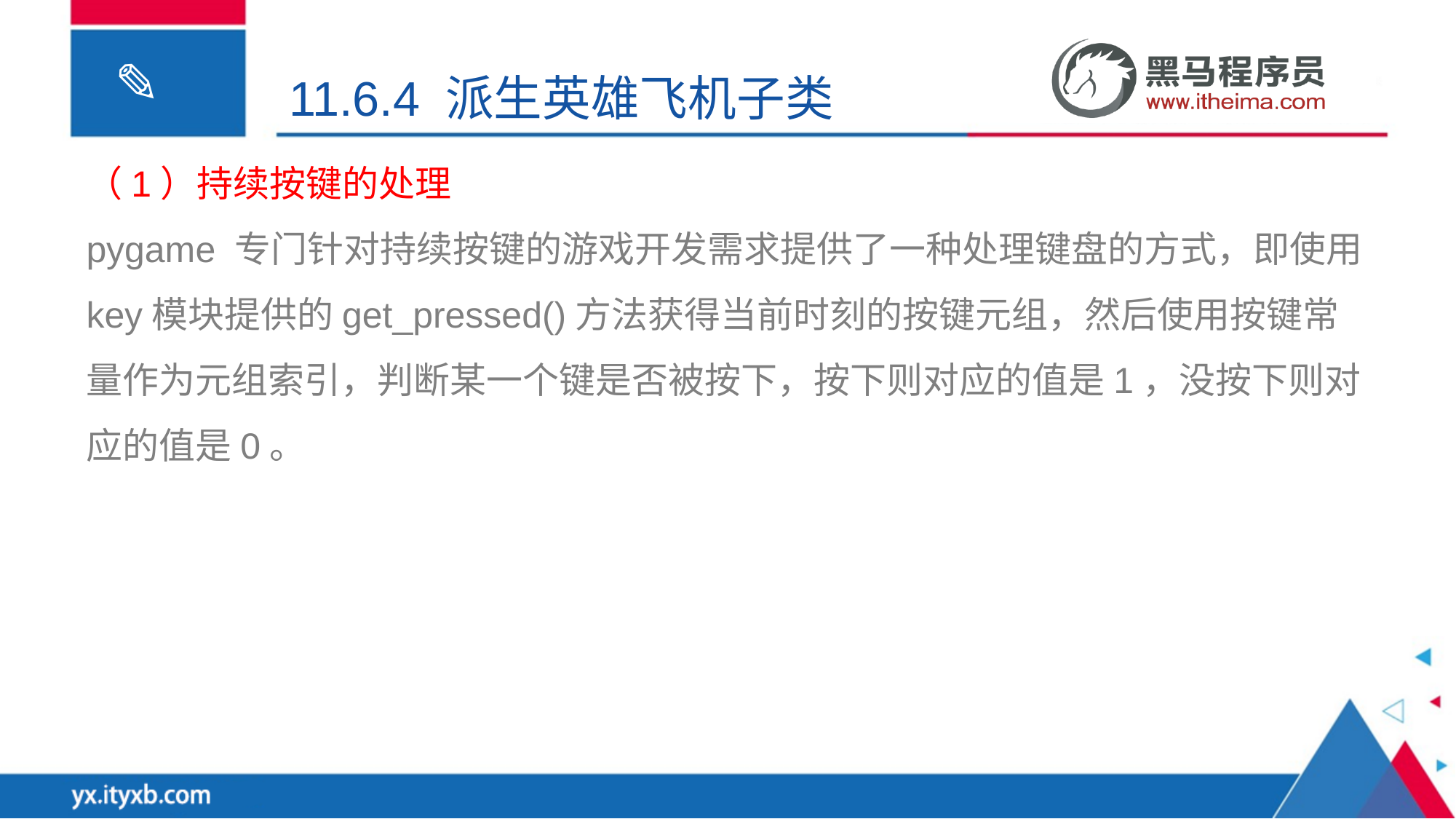

11.6.4 派生英雄飞机子类
（1）持续按键的处理
pygame 专门针对持续按键的游戏开发需求提供了一种处理键盘的方式，即使用key模块提供的get_pressed()方法获得当前时刻的按键元组，然后使用按键常量作为元组索引，判断某一个键是否被按下，按下则对应的值是1，没按下则对应的值是0。